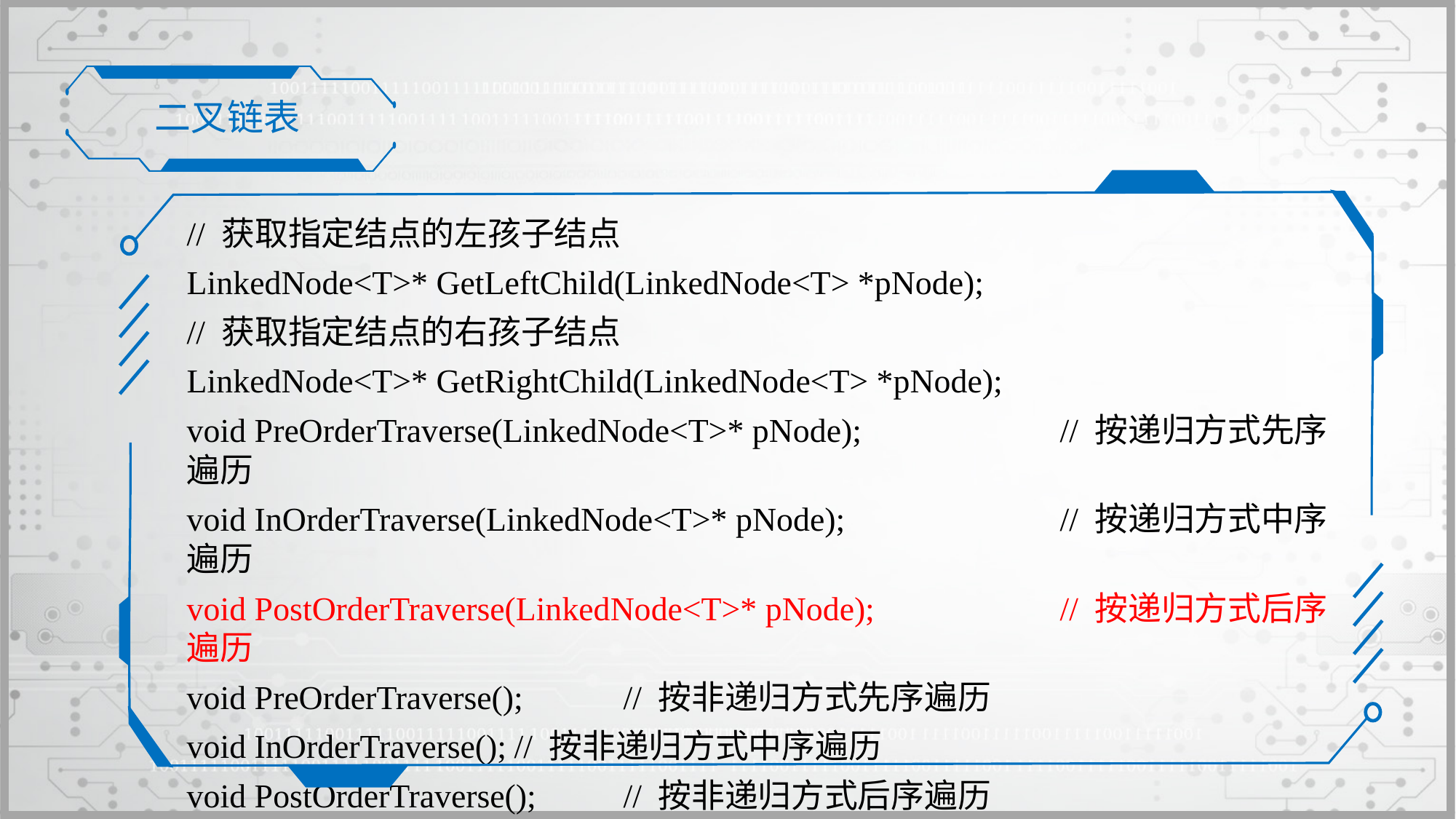

二叉链表

	// 获取指定结点的左孩子结点
	LinkedNode<T>* GetLeftChild(LinkedNode<T> *pNode);
	// 获取指定结点的右孩子结点
	LinkedNode<T>* GetRightChild(LinkedNode<T> *pNode);
	void PreOrderTraverse(LinkedNode<T>* pNode);		// 按递归方式先序遍历
	void InOrderTraverse(LinkedNode<T>* pNode);		// 按递归方式中序遍历
	void PostOrderTraverse(LinkedNode<T>* pNode); 		// 按递归方式后序遍历
	void PreOrderTraverse();	// 按非递归方式先序遍历
	void InOrderTraverse();	// 按非递归方式中序遍历
	void PostOrderTraverse();	// 按非递归方式后序遍历
	void LevelOrderTraverse();	// 按非递归方式逐层遍历